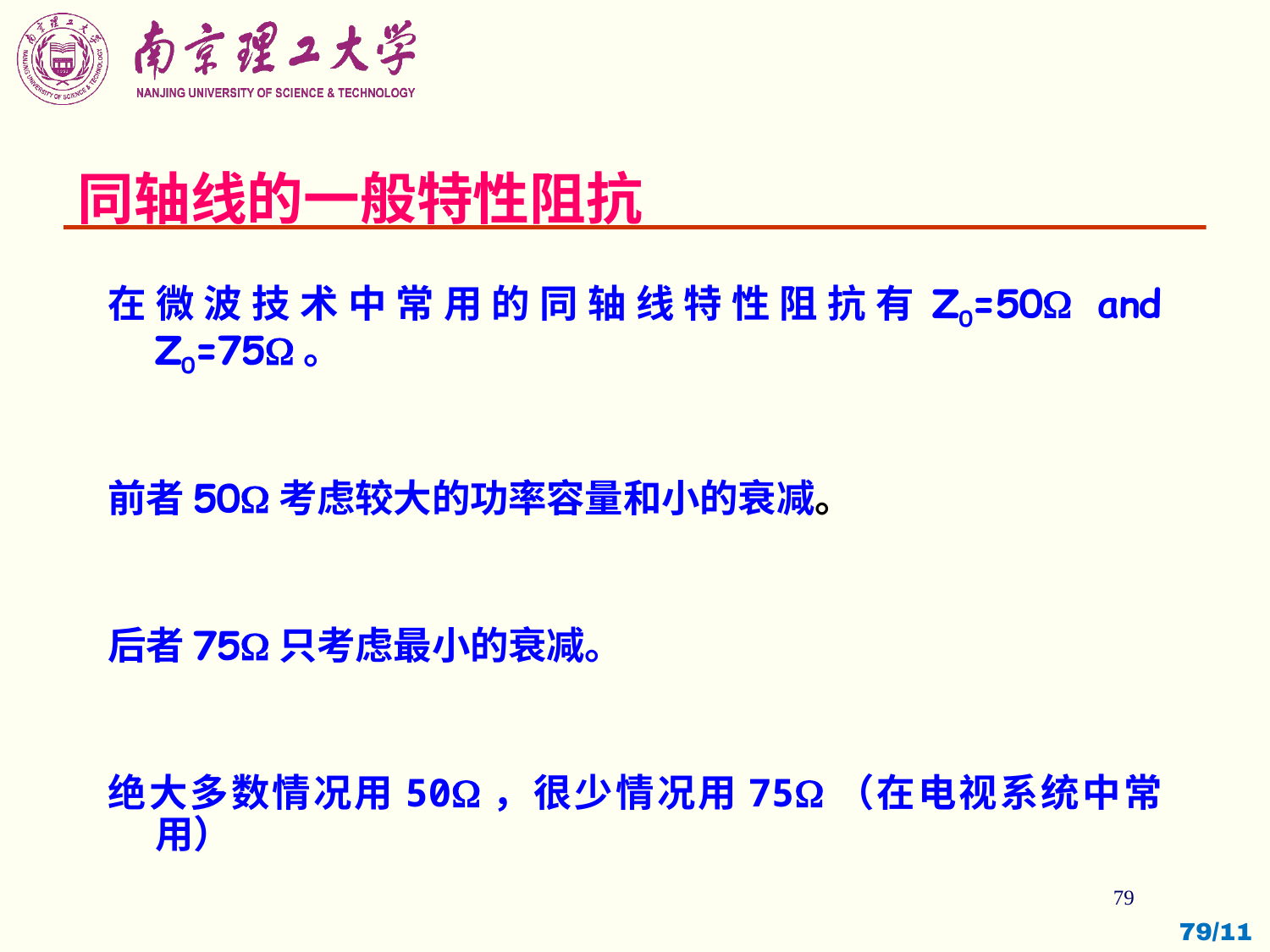

# 同轴线的一般特性阻抗
在微波技术中常用的同轴线特性阻抗有Z0=50Ω and Z0=75Ω。

前者50Ω考虑较大的功率容量和小的衰减。

后者75Ω只考虑最小的衰减。

绝大多数情况用50Ω，很少情况用75Ω（在电视系统中常用）

79/11